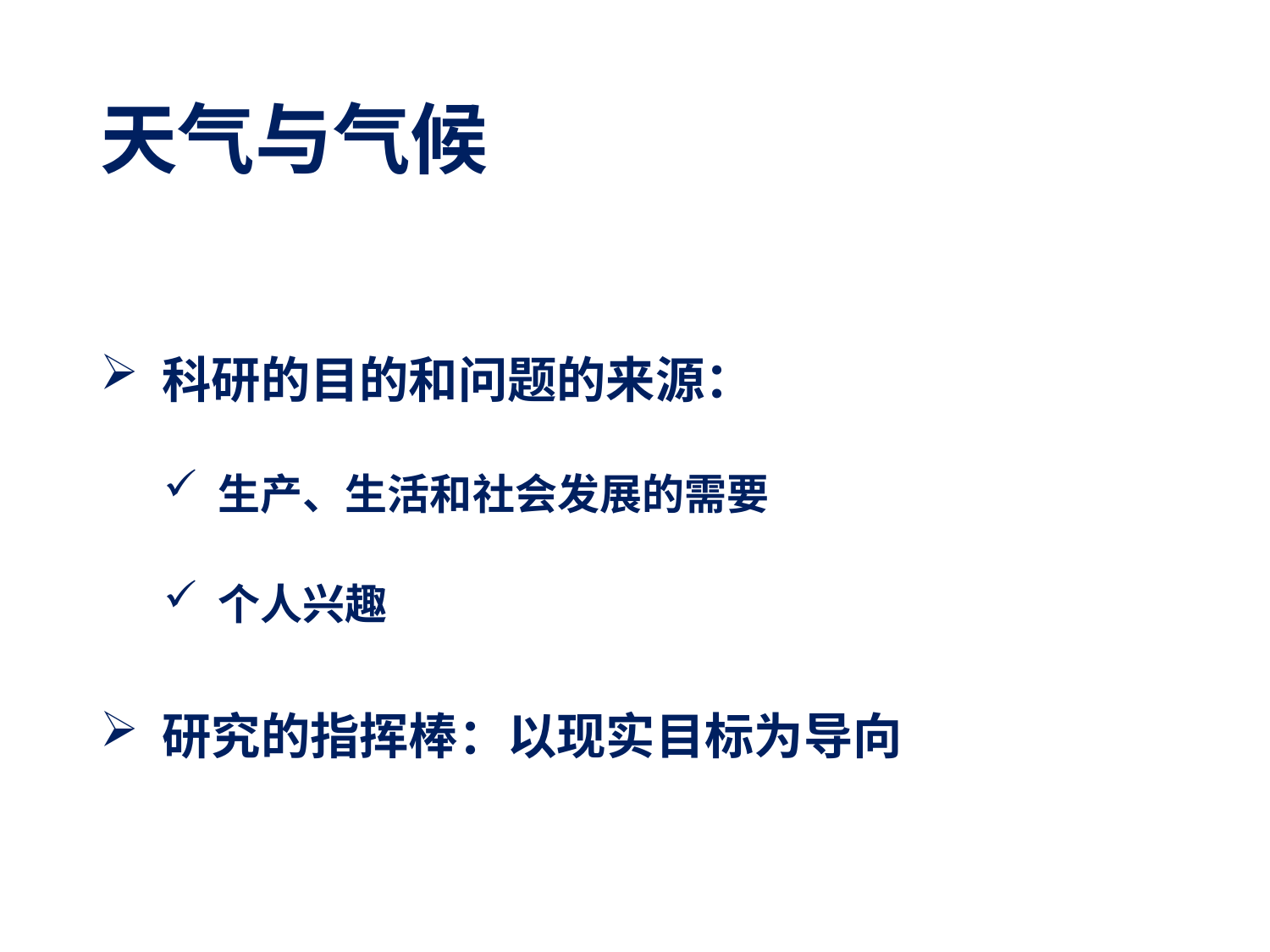

# 天气与气候

 科研的目的和问题的来源：
 生产、生活和社会发展的需要
 个人兴趣
 研究的指挥棒：以现实目标为导向